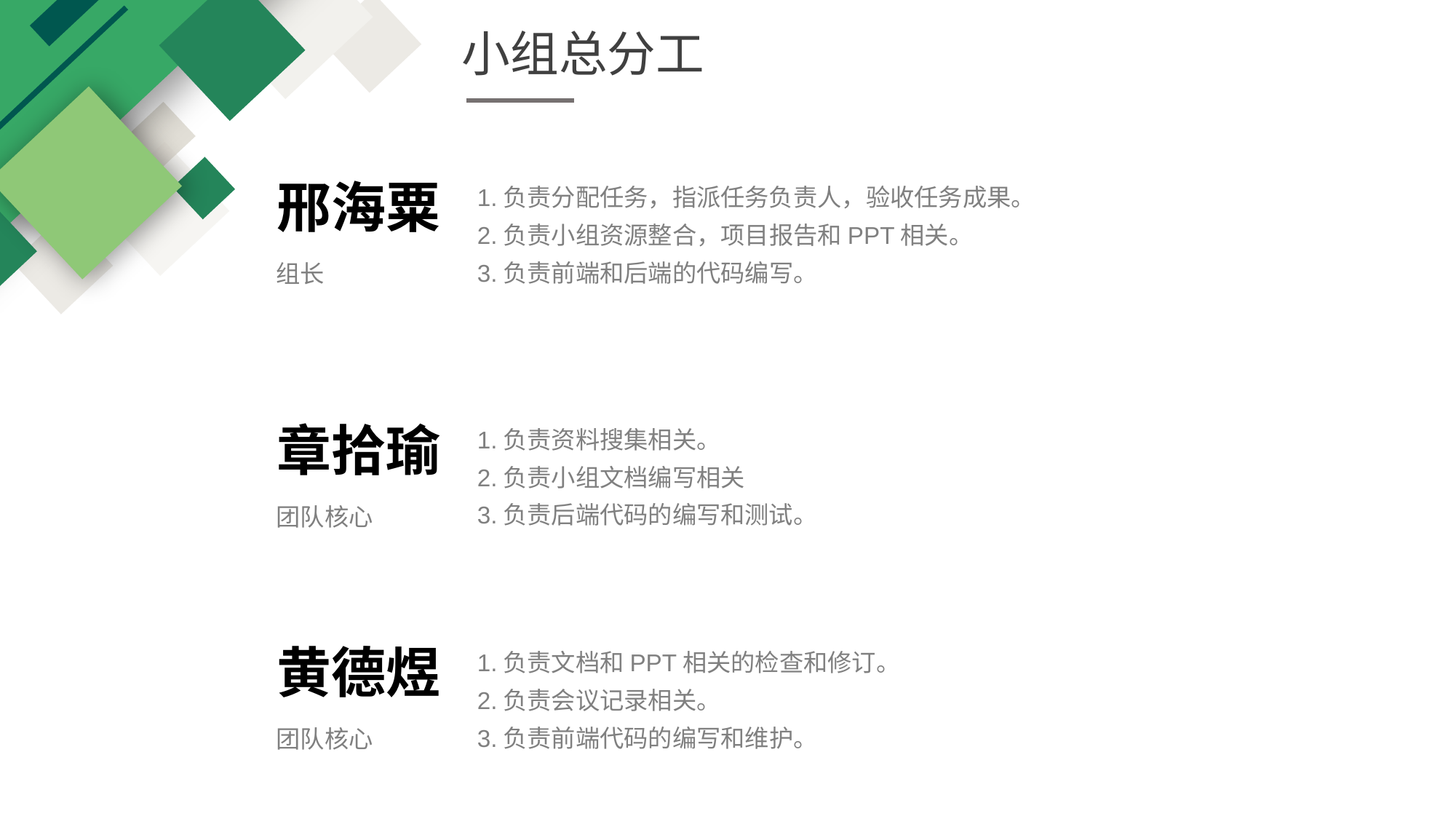

小组总分工
邢海粟
1.负责分配任务，指派任务负责人，验收任务成果。
2.负责小组资源整合，项目报告和PPT相关。
3.负责前端和后端的代码编写。
组长
章拾瑜
1.负责资料搜集相关。
2.负责小组文档编写相关
3.负责后端代码的编写和测试。
团队核心
黄德煜
1.负责文档和PPT相关的检查和修订。
2.负责会议记录相关。
3.负责前端代码的编写和维护。
团队核心